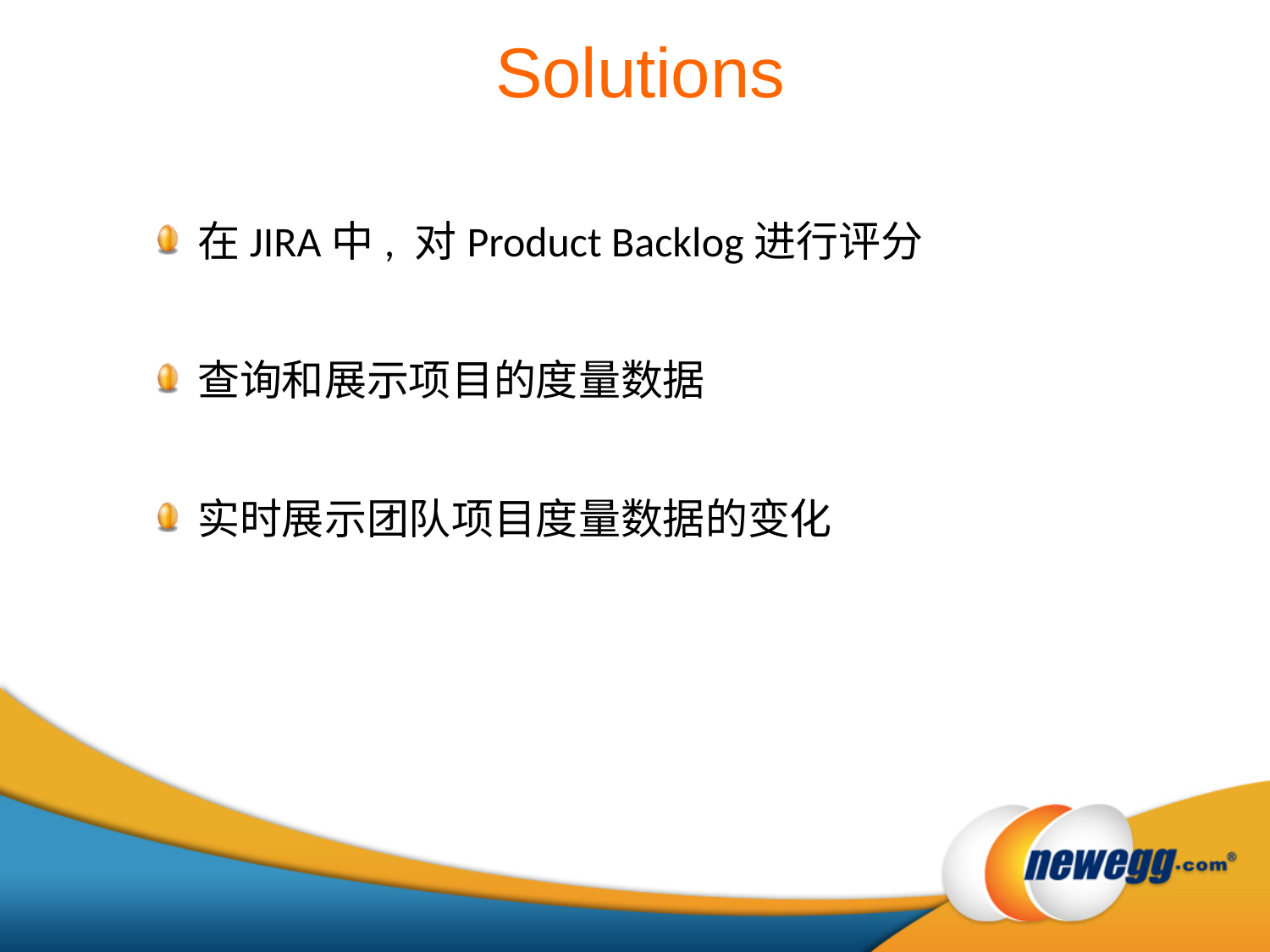

Solutions

在JIRA中, 对Product Backlog进行评分

查询和展示项目的度量数据

实时展示团队项目度量数据的变化